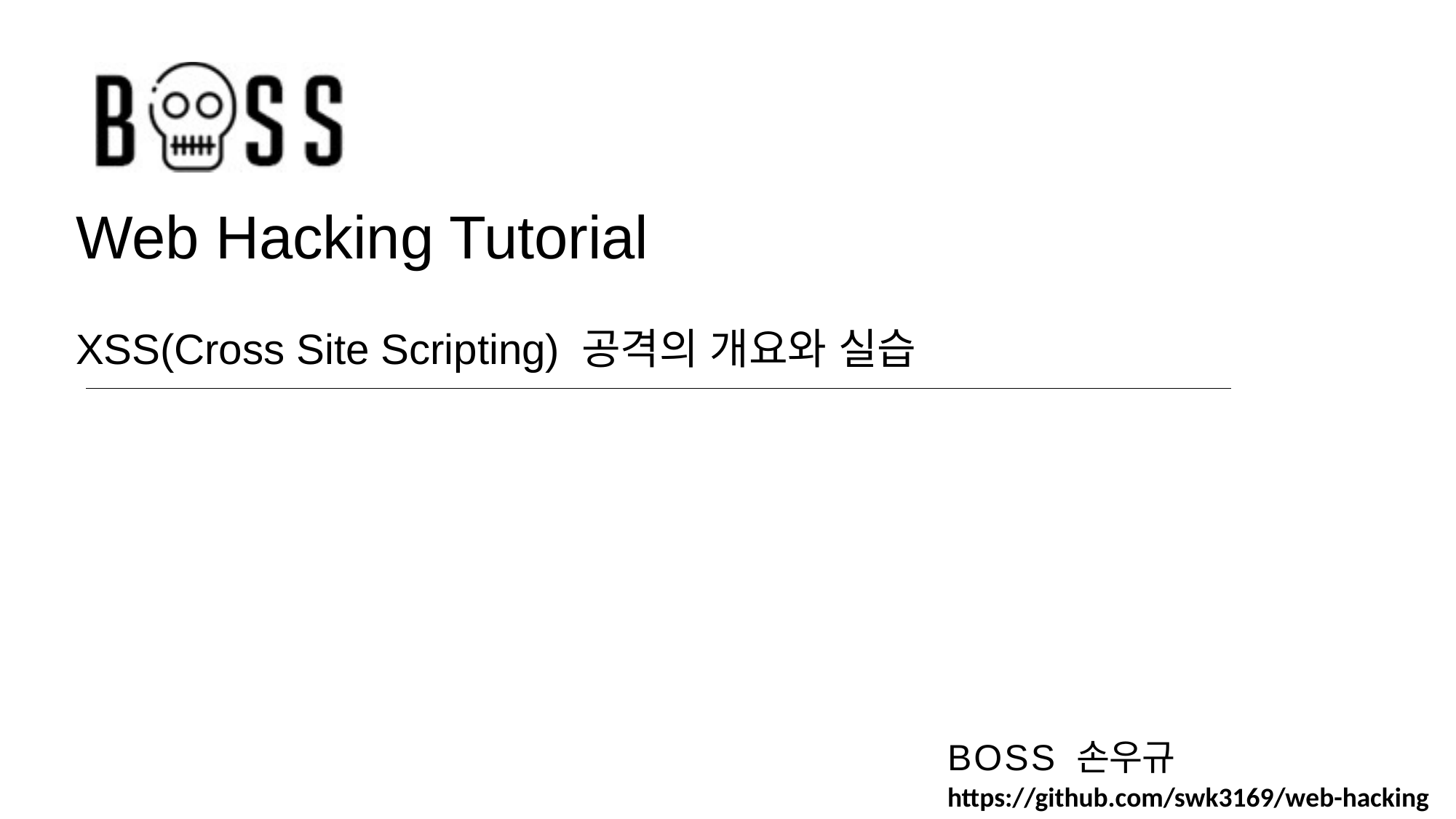

# Web Hacking Tutorial XSS(Cross Site Scripting) 공격의 개요와 실습

BOSS 손우규
https://github.com/swk3169/web-hacking